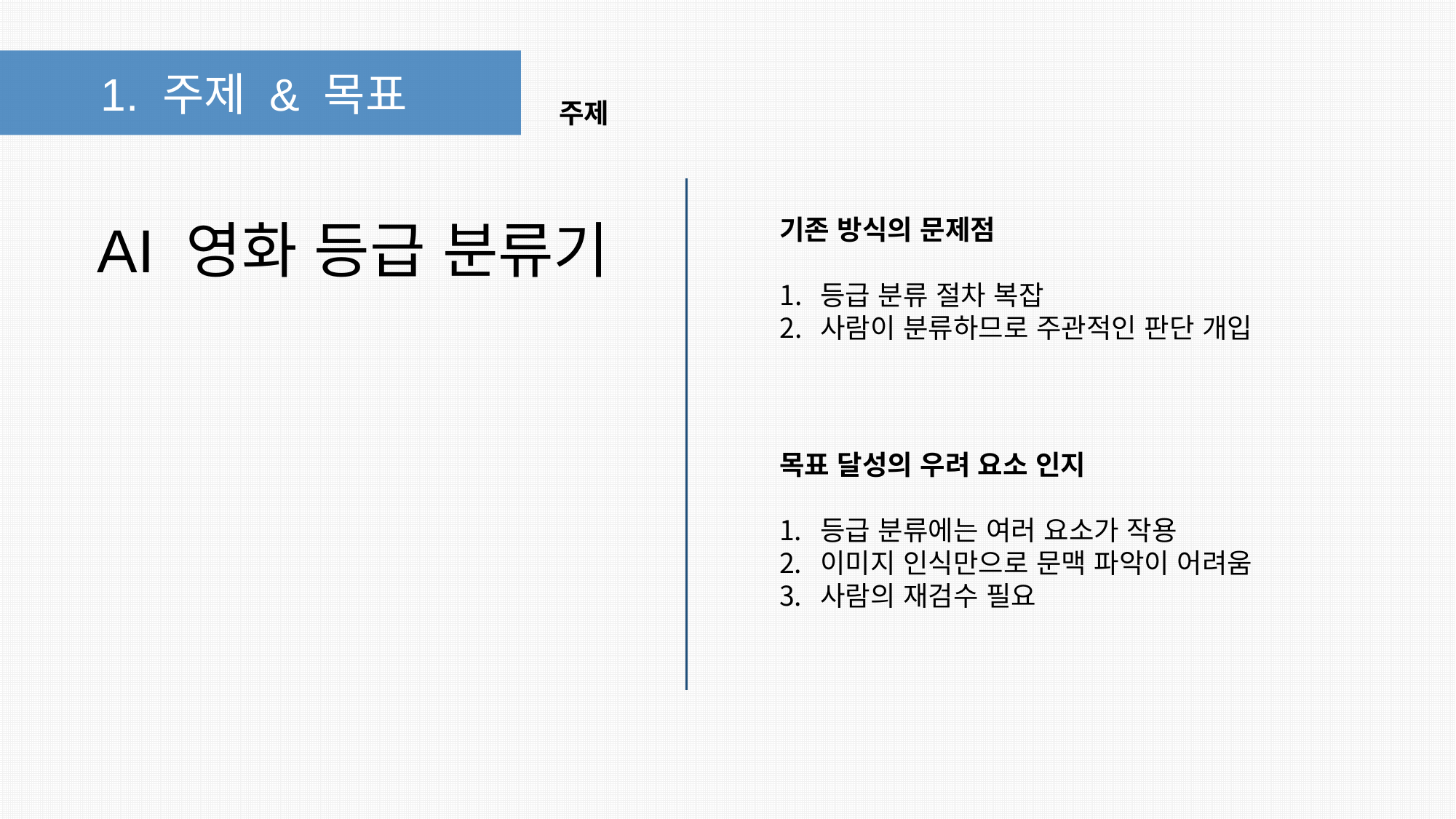

1. 주제 & 목표
주제
AI 영화 등급 분류기
기존 방식의 문제점

등급 분류 절차 복잡
사람이 분류하므로 주관적인 판단 개입
목표 달성의 우려 요소 인지

등급 분류에는 여러 요소가 작용
이미지 인식만으로 문맥 파악이 어려움
사람의 재검수 필요